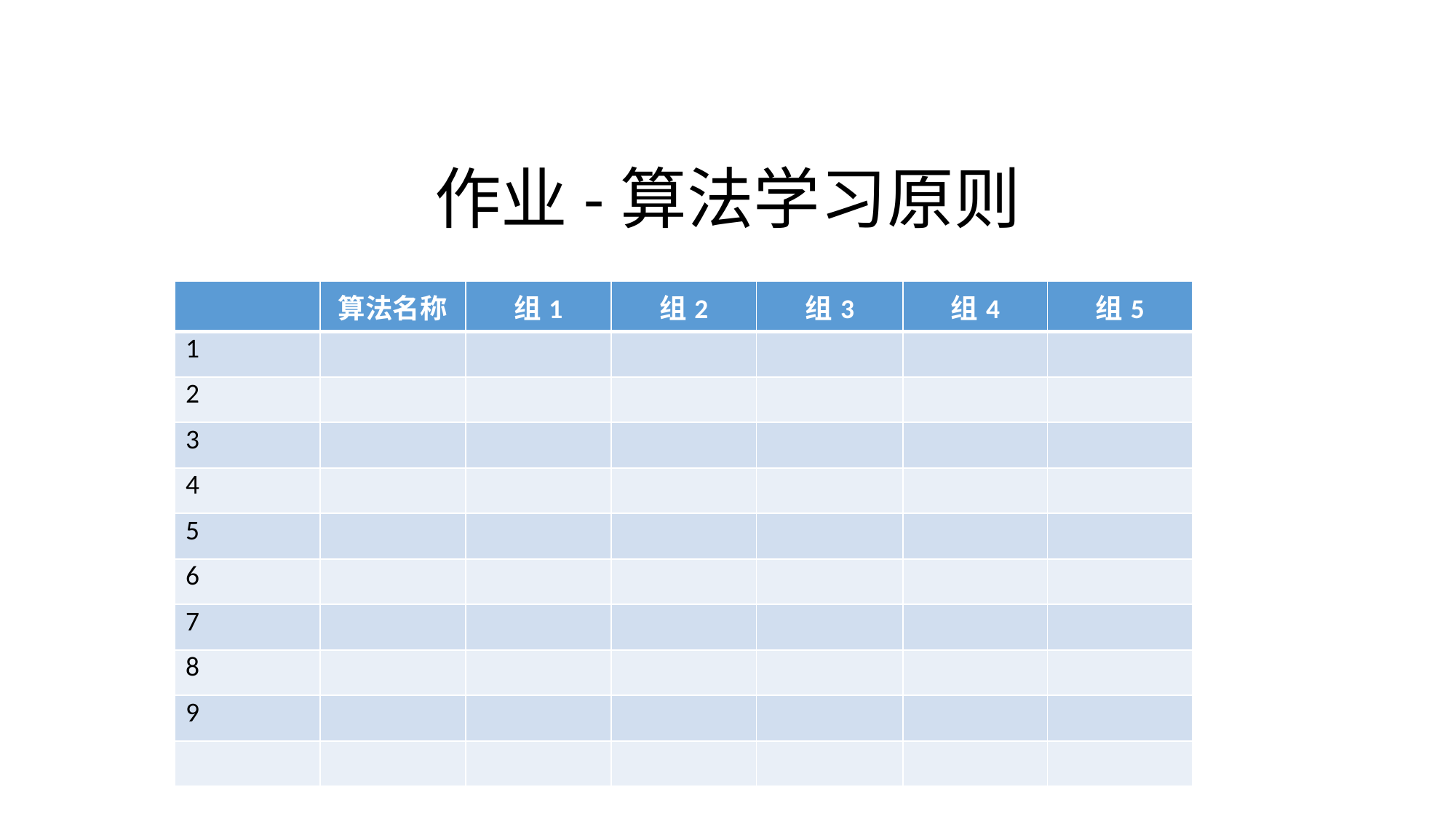

# 作业-算法学习原则
|  | 算法名称 | 组1 | 组2 | 组3 | 组4 | 组5 |
| --- | --- | --- | --- | --- | --- | --- |
| 1 |  |  |  |  |  |  |
| 2 |  |  |  |  |  |  |
| 3 |  |  |  |  |  |  |
| 4 |  |  |  |  |  |  |
| 5 |  |  |  |  |  |  |
| 6 |  |  |  |  |  |  |
| 7 |  |  |  |  |  |  |
| 8 |  |  |  |  |  |  |
| 9 |  |  |  |  |  |  |
|  |  |  |  |  |  |  |